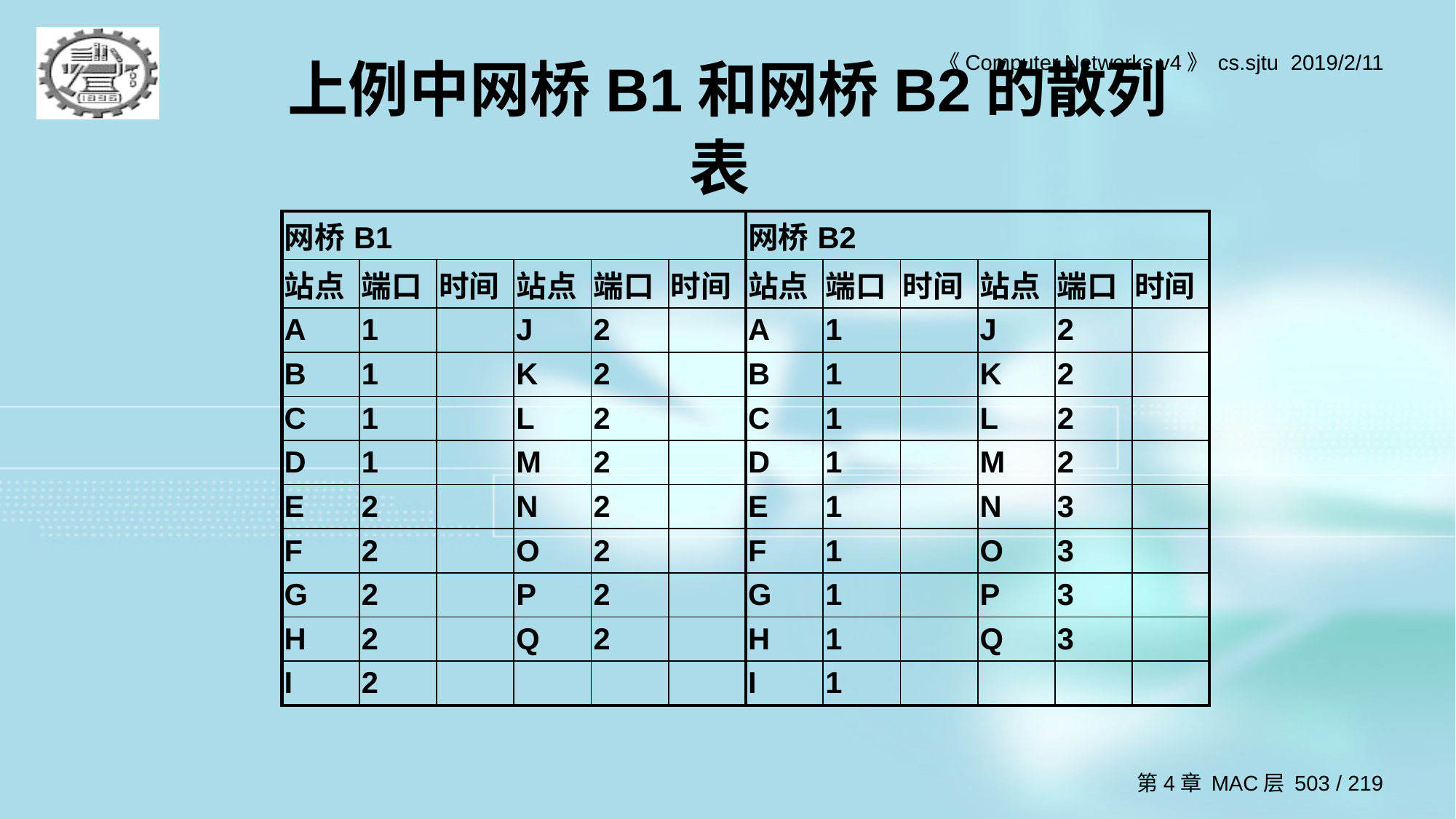

# 上例中网桥B1和网桥B2的散列表
| 网桥B1 |  |  |  |  |  | 网桥B2 |  |  |  |  |  |
| --- | --- | --- | --- | --- | --- | --- | --- | --- | --- | --- | --- |
| 站点 | 端口 | 时间 | 站点 | 端口 | 时间 | 站点 | 端口 | 时间 | 站点 | 端口 | 时间 |
| A | 1 |  | J | 2 |  | A | 1 |  | J | 2 |  |
| B | 1 |  | K | 2 |  | B | 1 |  | K | 2 |  |
| C | 1 |  | L | 2 |  | C | 1 |  | L | 2 |  |
| D | 1 |  | M | 2 |  | D | 1 |  | M | 2 |  |
| E | 2 |  | N | 2 |  | E | 1 |  | N | 3 |  |
| F | 2 |  | O | 2 |  | F | 1 |  | O | 3 |  |
| G | 2 |  | P | 2 |  | G | 1 |  | P | 3 |  |
| H | 2 |  | Q | 2 |  | H | 1 |  | Q | 3 |  |
| I | 2 |  |  |  |  | I | 1 |  |  |  |  |